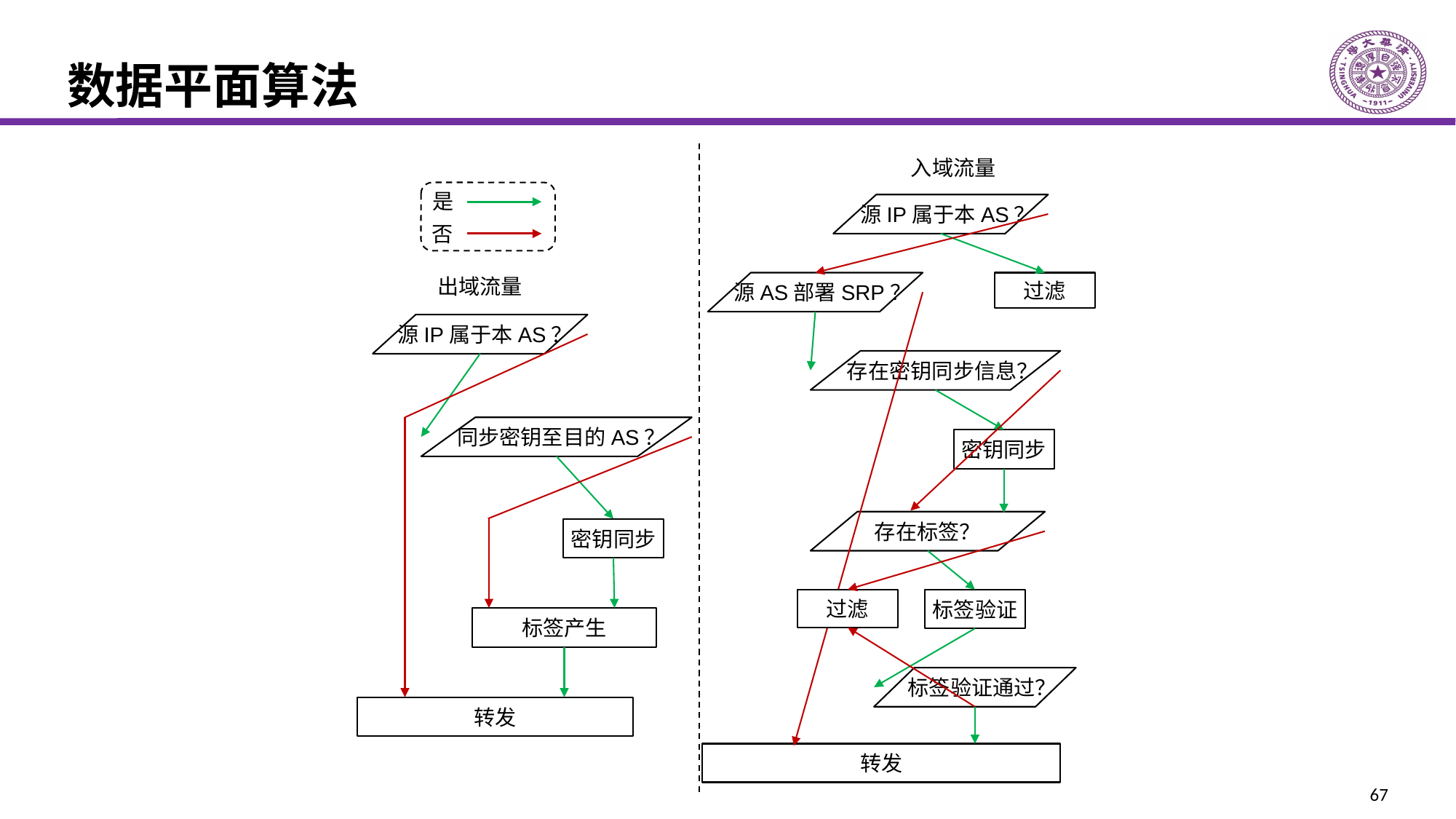

# 数据平面算法
入域流量

是

  源IP属于本AS？

否
出域流量

  源AS部署SRP？

过滤

 源IP属于本AS？

  存在密钥同步信息？

 同步密钥至目的AS？

密钥同步

存在标签？

密钥同步
过滤
标签验证
标签产生

  标签验证通过？

转发
转发